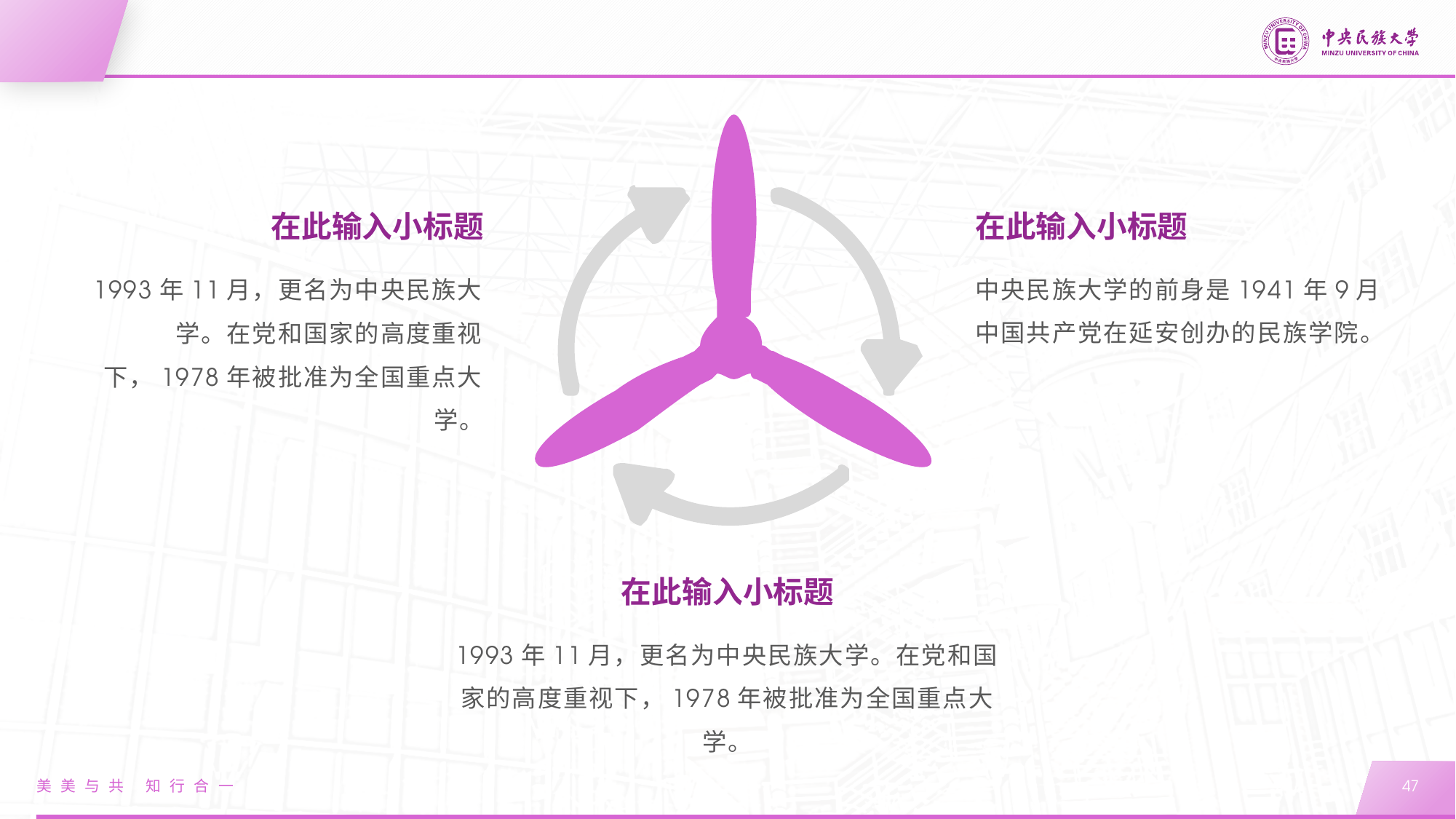

#

在此输入小标题
1993年11月，更名为中央民族大学。在党和国家的高度重视下，1978年被批准为全国重点大学。
在此输入小标题
中央民族大学的前身是1941年9月中国共产党在延安创办的民族学院。
在此输入小标题
1993年11月，更名为中央民族大学。在党和国家的高度重视下，1978年被批准为全国重点大学。
美美与共 知行合一
47